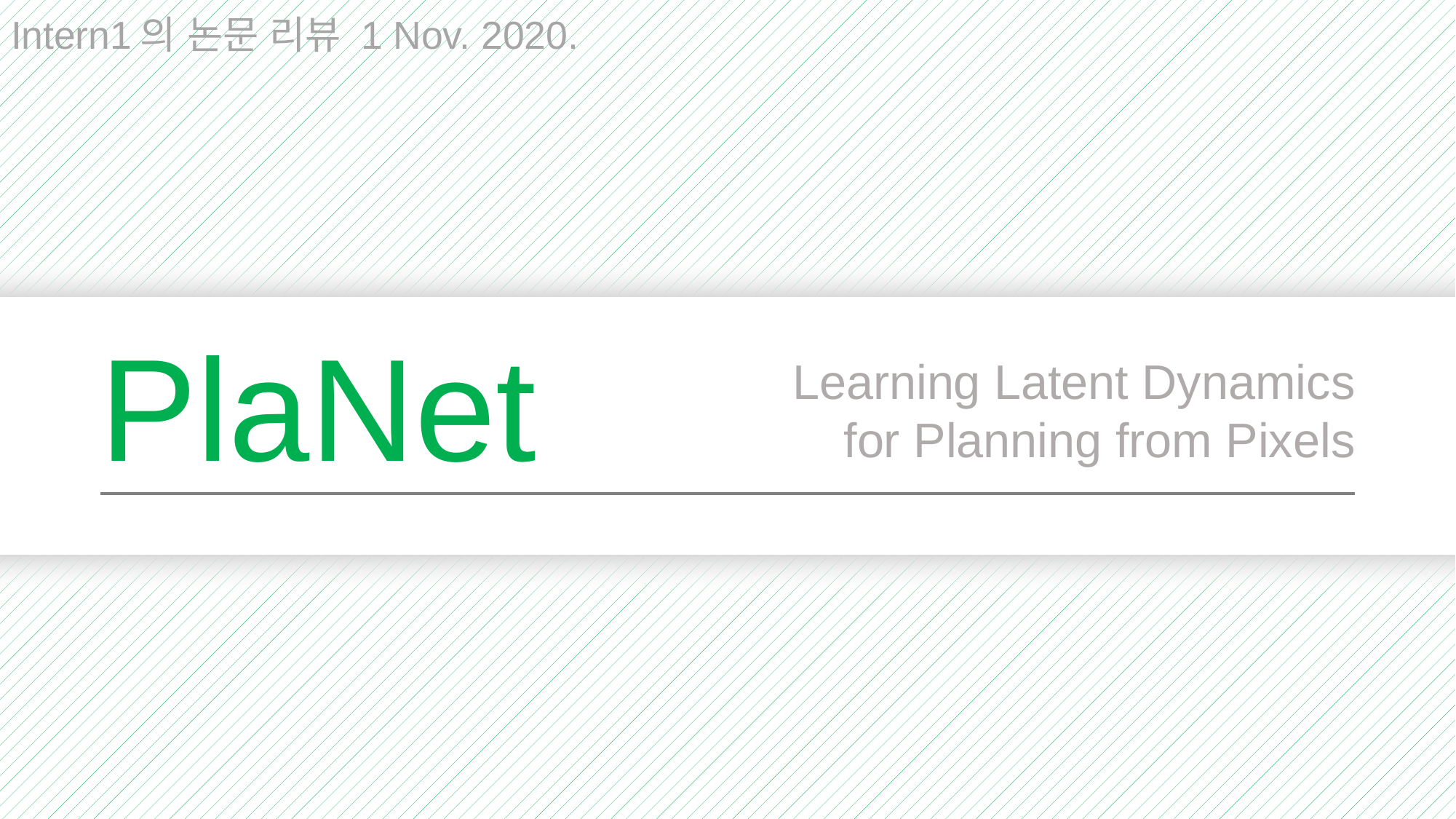

Intern1의 논문 리뷰 1 Nov. 2020.

PlaNet
Learning Latent Dynamics
for Planning from Pixels